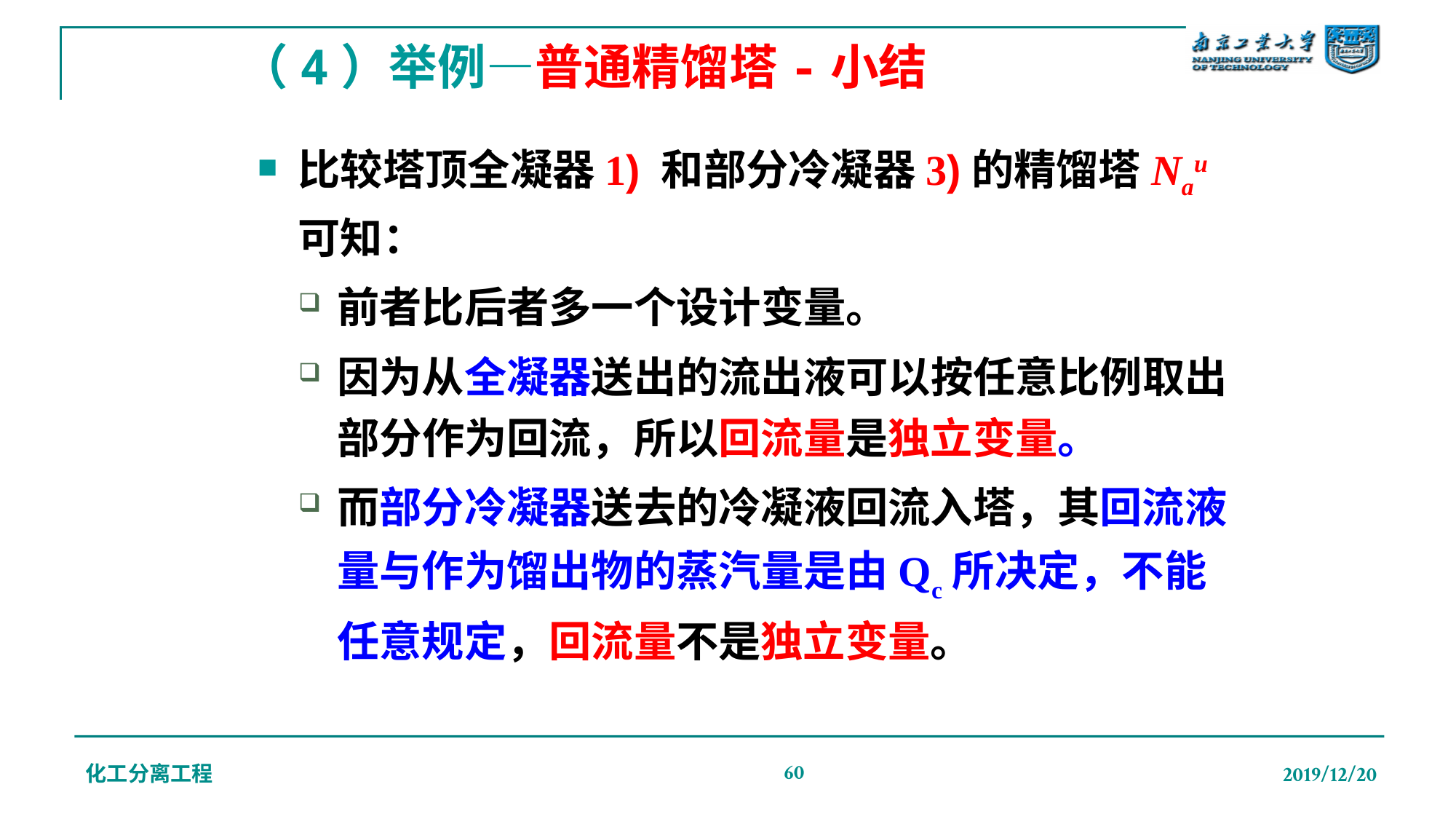

# （4）举例—普通精馏塔-小结
比较塔顶全凝器1) 和部分冷凝器3)的精馏塔Nau 可知：
前者比后者多一个设计变量。
因为从全凝器送出的流出液可以按任意比例取出部分作为回流，所以回流量是独立变量。
而部分冷凝器送去的冷凝液回流入塔，其回流液量与作为馏出物的蒸汽量是由Qc所决定，不能任意规定，回流量不是独立变量。

化工分离工程
60
2019/12/20